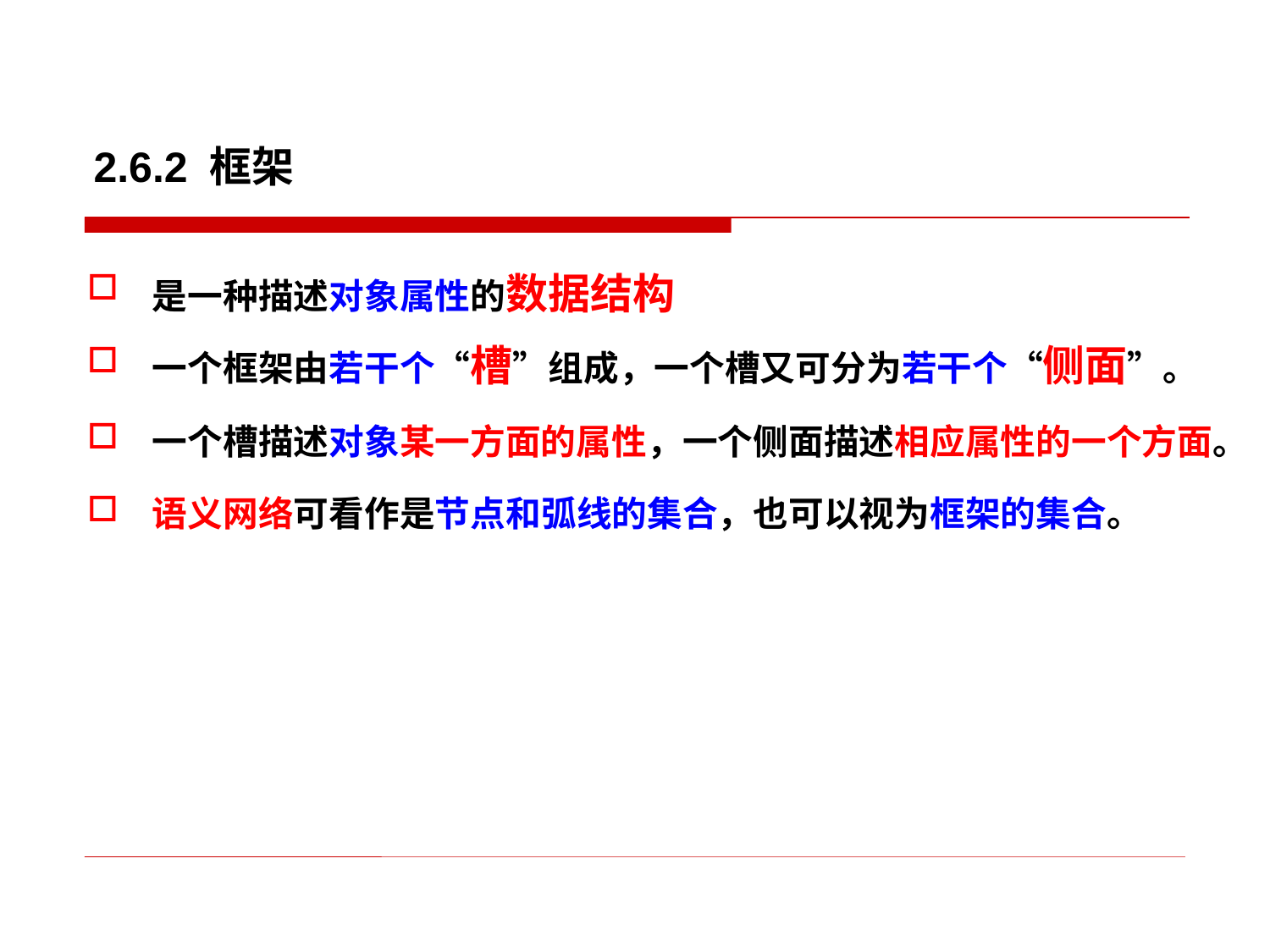

# 2.6.2 框架
是一种描述对象属性的数据结构
一个框架由若干个“槽”组成，一个槽又可分为若干个“侧面”。
一个槽描述对象某一方面的属性，一个侧面描述相应属性的一个方面。
语义网络可看作是节点和弧线的集合，也可以视为框架的集合。